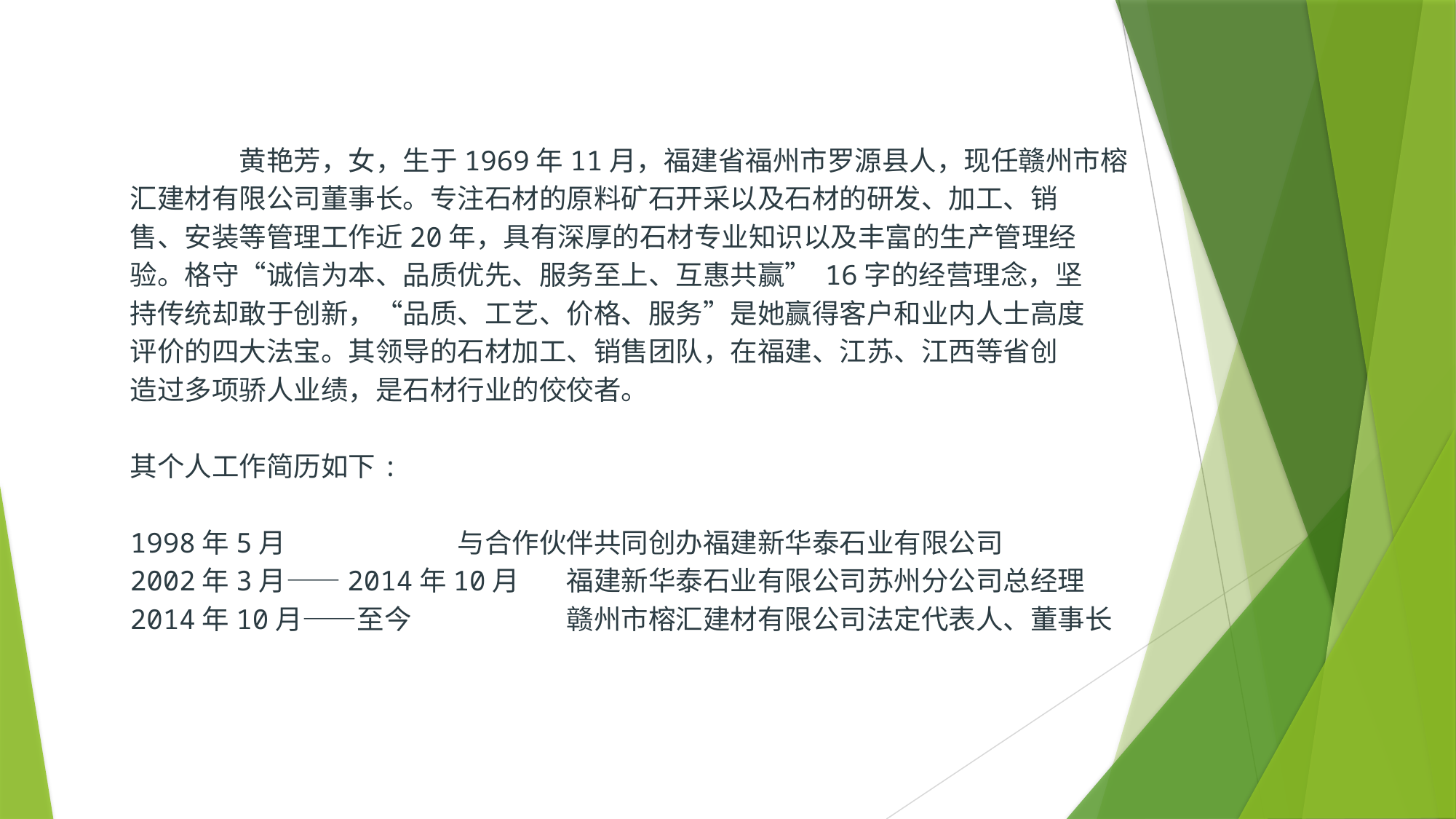

黄艳芳，女，生于1969年11月，福建省福州市罗源县人，现任赣州市榕
汇建材有限公司董事长。专注石材的原料矿石开采以及石材的研发、加工、销
售、安装等管理工作近20年，具有深厚的石材专业知识以及丰富的生产管理经
验。格守“诚信为本、品质优先、服务至上、互惠共赢” 16字的经营理念，坚
持传统却敢于创新，“品质、工艺、价格、服务”是她赢得客户和业内人士高度
评价的四大法宝。其领导的石材加工、销售团队，在福建、江苏、江西等省创
造过多项骄人业绩，是石材行业的佼佼者。

其个人工作简历如下:

1998年5月                	与合作伙伴共同创办福建新华泰石业有限公司
2002年3月——2014年10月  	福建新华泰石业有限公司苏州分公司总经理
2014年10月——至今		赣州市榕汇建材有限公司法定代表人、董事长